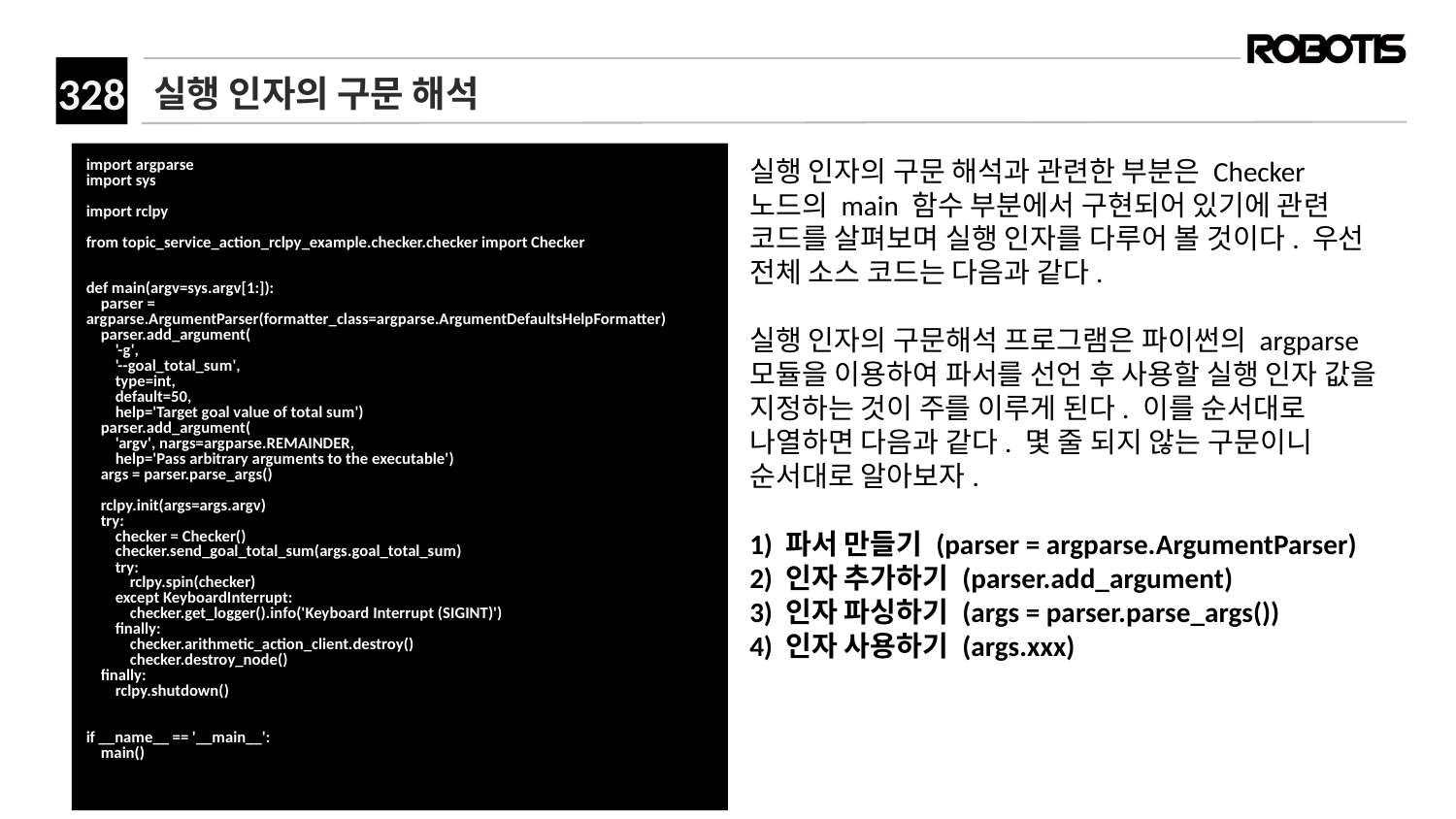

# 실행 인자의 구문 해석
import argparse
import sys

import rclpy

from topic_service_action_rclpy_example.checker.checker import Checker

def main(argv=sys.argv[1:]):
    parser = argparse.ArgumentParser(formatter_class=argparse.ArgumentDefaultsHelpFormatter)
    parser.add_argument(
        '-g',
        '--goal_total_sum',
        type=int,
        default=50,
        help='Target goal value of total sum')
    parser.add_argument(
        'argv', nargs=argparse.REMAINDER,
        help='Pass arbitrary arguments to the executable')
    args = parser.parse_args()

    rclpy.init(args=args.argv)
    try:
        checker = Checker()
        checker.send_goal_total_sum(args.goal_total_sum)
        try:
            rclpy.spin(checker)
        except KeyboardInterrupt:
            checker.get_logger().info('Keyboard Interrupt (SIGINT)')
        finally:
            checker.arithmetic_action_client.destroy()
            checker.destroy_node()
    finally:
        rclpy.shutdown()

if __name__ == '__main__':
    main()

실행 인자의 구문 해석과 관련한 부분은 Checker 노드의 main 함수 부분에서 구현되어 있기에 관련 코드를 살펴보며 실행 인자를 다루어 볼 것이다. 우선 전체 소스 코드는 다음과 같다.

실행 인자의 구문해석 프로그램은 파이썬의 argparse 모듈을 이용하여 파서를 선언 후 사용할 실행 인자 값을 지정하는 것이 주를 이루게 된다. 이를 순서대로 나열하면 다음과 같다. 몇 줄 되지 않는 구문이니 순서대로 알아보자.

1) 파서 만들기 (parser = argparse.ArgumentParser)
2) 인자 추가하기 (parser.add_argument)
3) 인자 파싱하기 (args = parser.parse_args())
4) 인자 사용하기 (args.xxx)